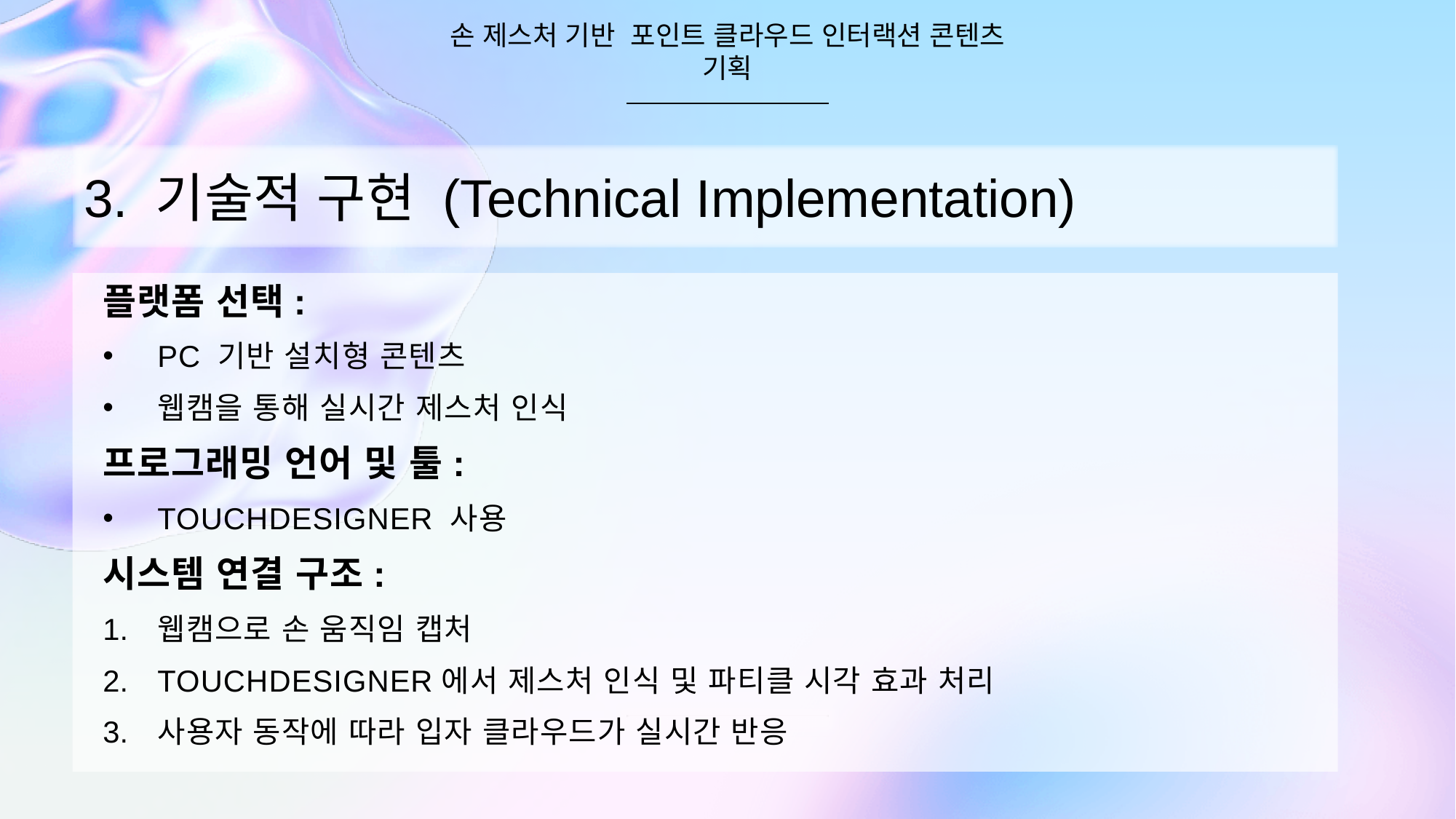

손 제스처 기반  포인트 클라우드 인터랙션 콘텐츠 기획
3. 기술적 구현 (Technical Implementation)
플랫폼 선택:
PC 기반 설치형 콘텐츠
웹캠을 통해 실시간 제스처 인식
프로그래밍 언어 및 툴:
TouchDesigner 사용
시스템 연결 구조:
웹캠으로 손 움직임 캡처
TouchDesigner에서 제스처 인식 및 파티클 시각 효과 처리
사용자 동작에 따라 입자 클라우드가 실시간 반응